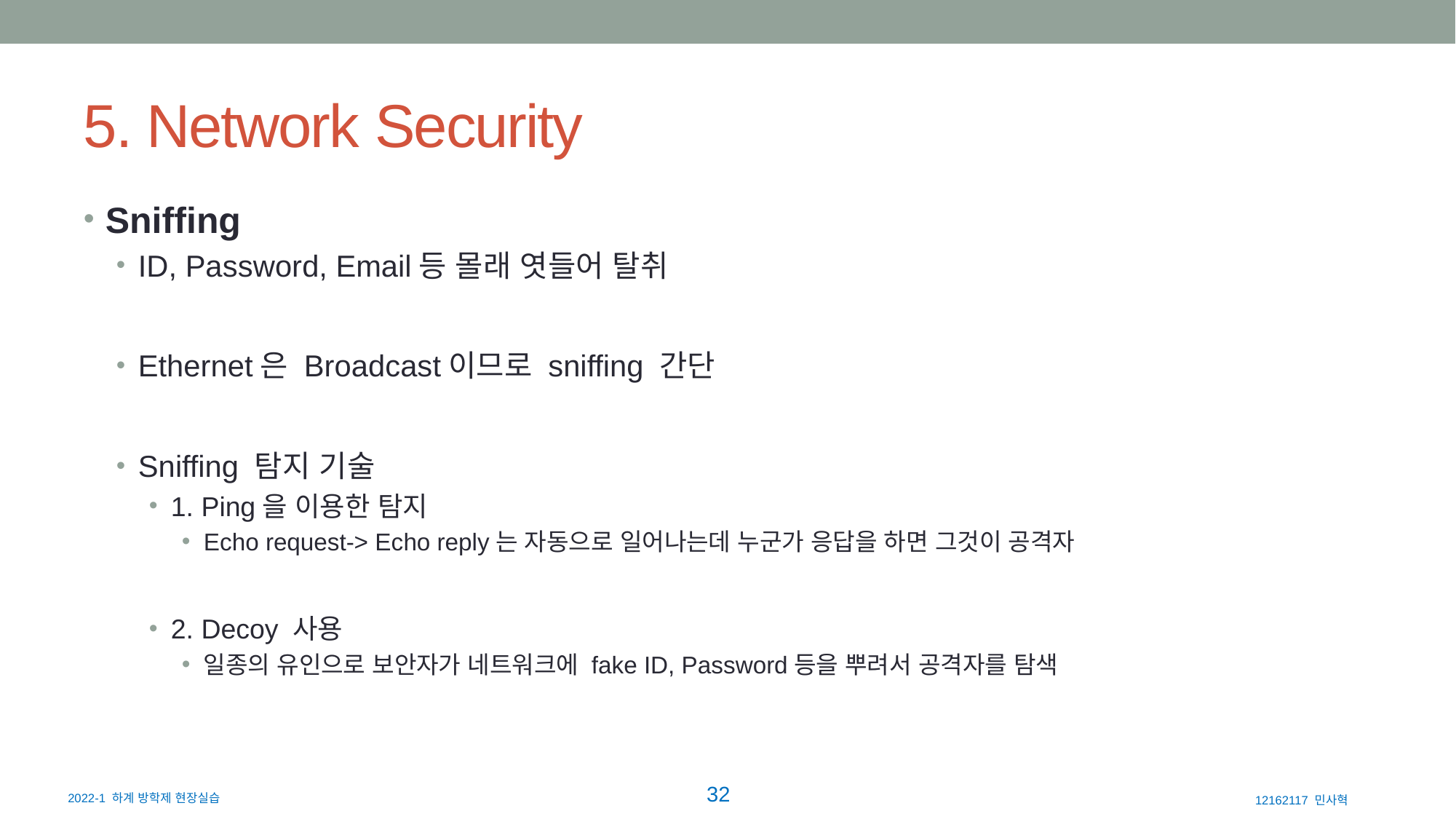

# 5. Network Security
Sniffing
ID, Password, Email등 몰래 엿들어 탈취

Ethernet은 Broadcast이므로 sniffing 간단

Sniffing 탐지 기술
1. Ping을 이용한 탐지
Echo request-> Echo reply는 자동으로 일어나는데 누군가 응답을 하면 그것이 공격자

2. Decoy 사용
일종의 유인으로 보안자가 네트워크에 fake ID, Password등을 뿌려서 공격자를 탐색